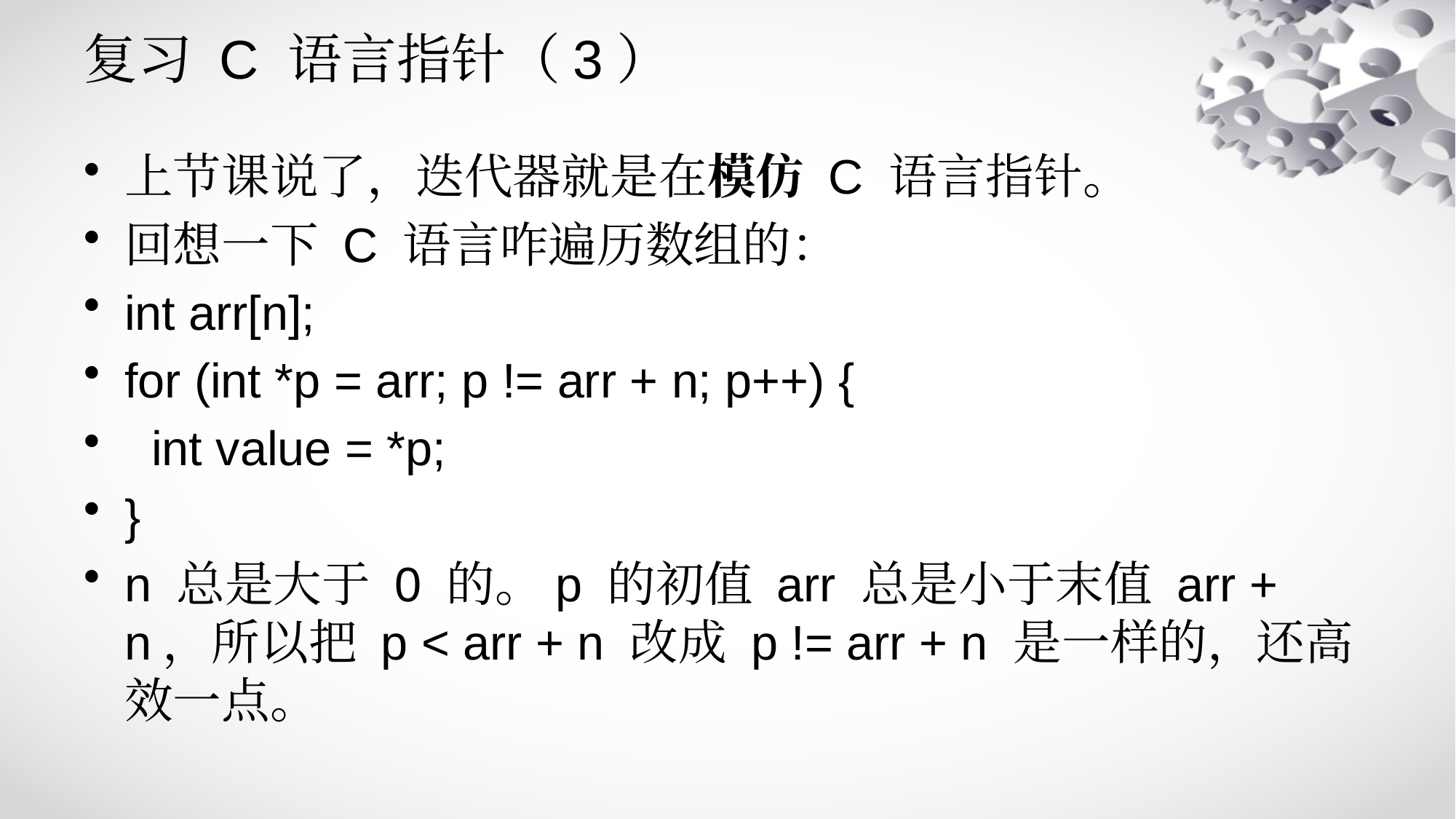

# 复习 C 语言指针（3）
上节课说了，迭代器就是在模仿 C 语言指针。
回想一下 C 语言咋遍历数组的：
int arr[n];
for (int *p = arr; p != arr + n; p++) {
  int value = *p;
}
n 总是大于 0 的。p 的初值 arr 总是小于末值 arr + n，所以把 p < arr + n 改成 p != arr + n 是一样的，还高效一点。